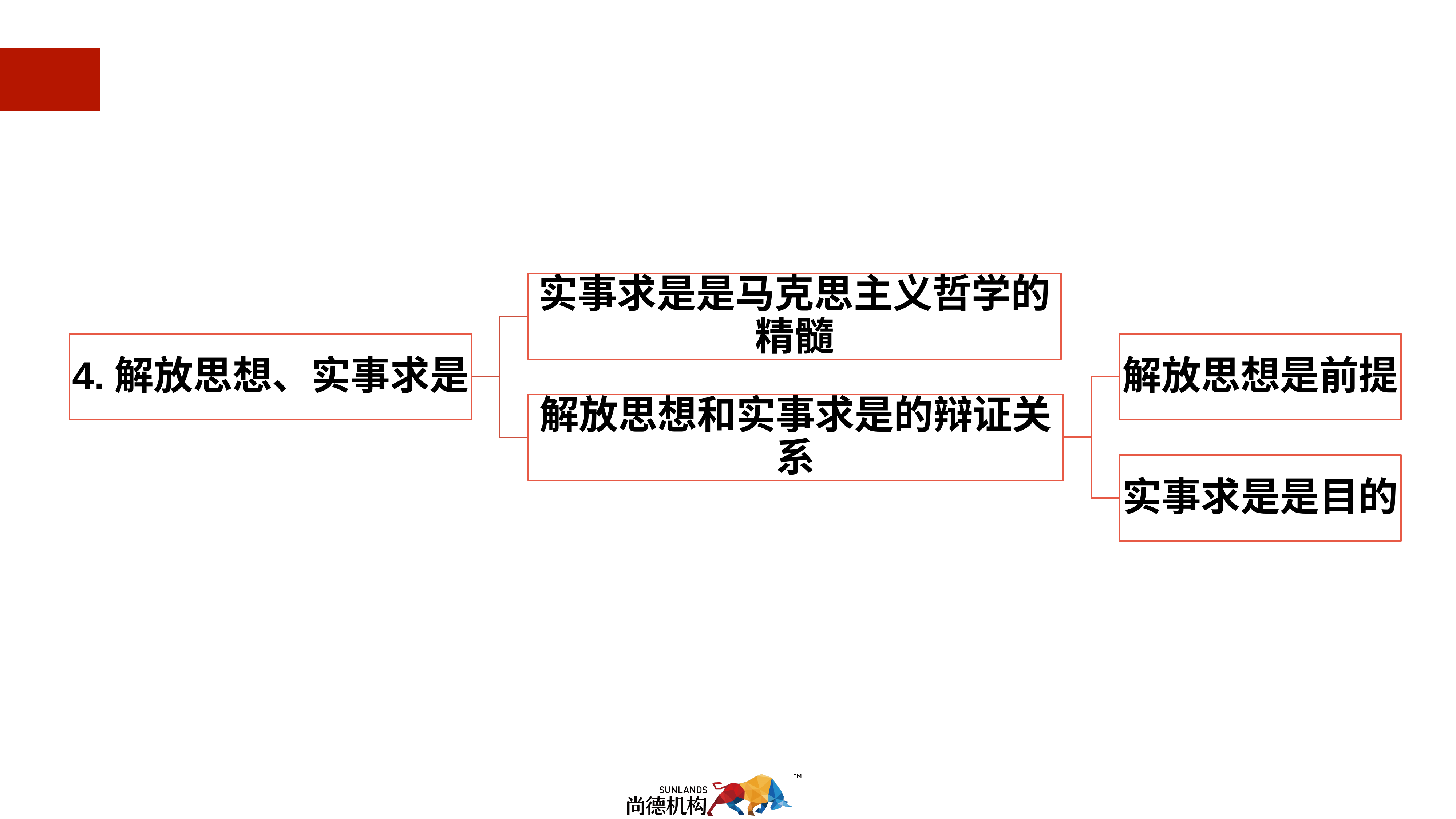

4.解放思想、实事求是
实事求是是马克思主义哲学的精髓
解放思想和实事求是的辩证关系
解放思想是前提
实事求是是目的